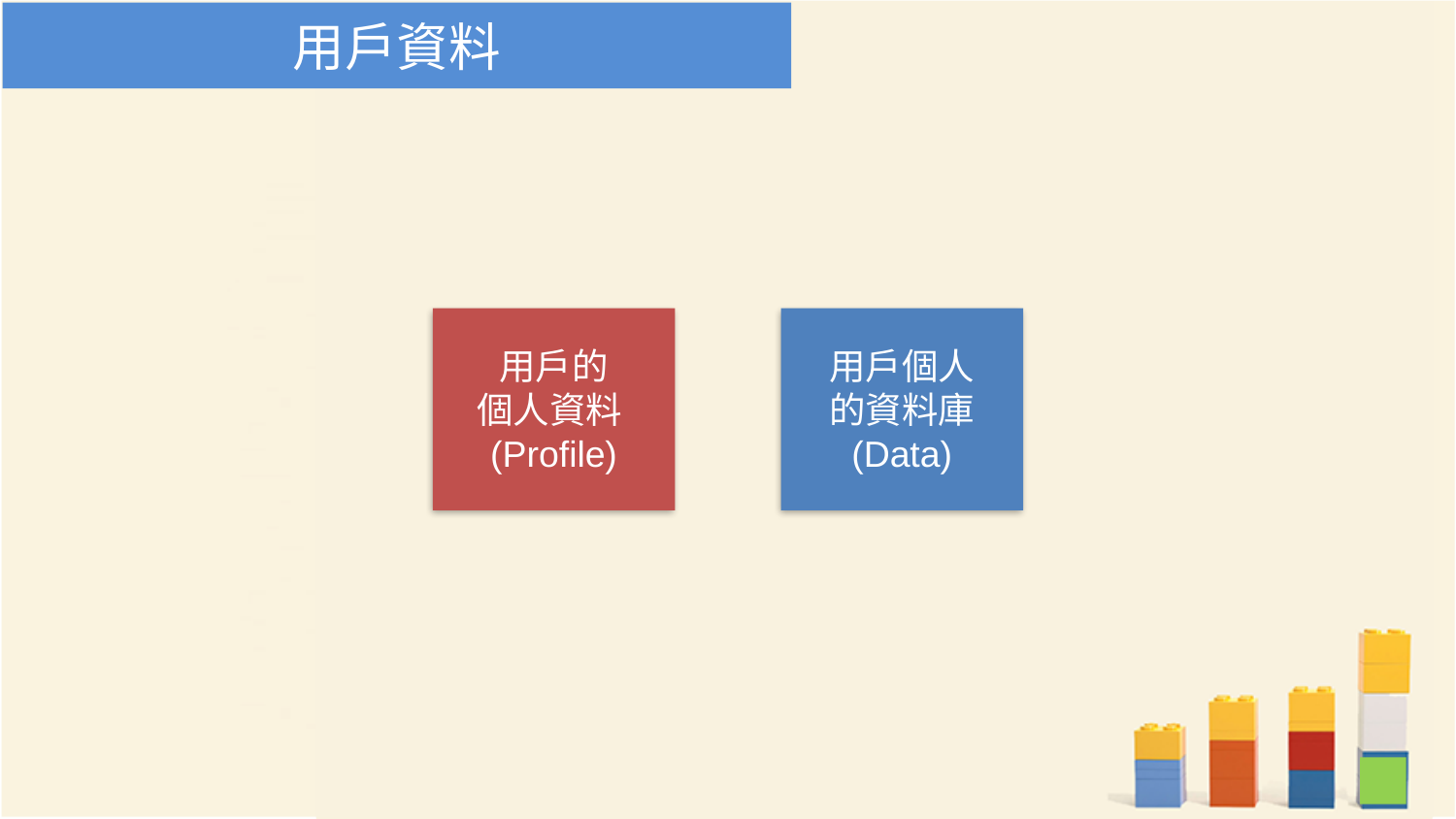

# 用戶資料
用戶的
個人資料(Profile)
用戶個人
的資料庫
(Data)
75